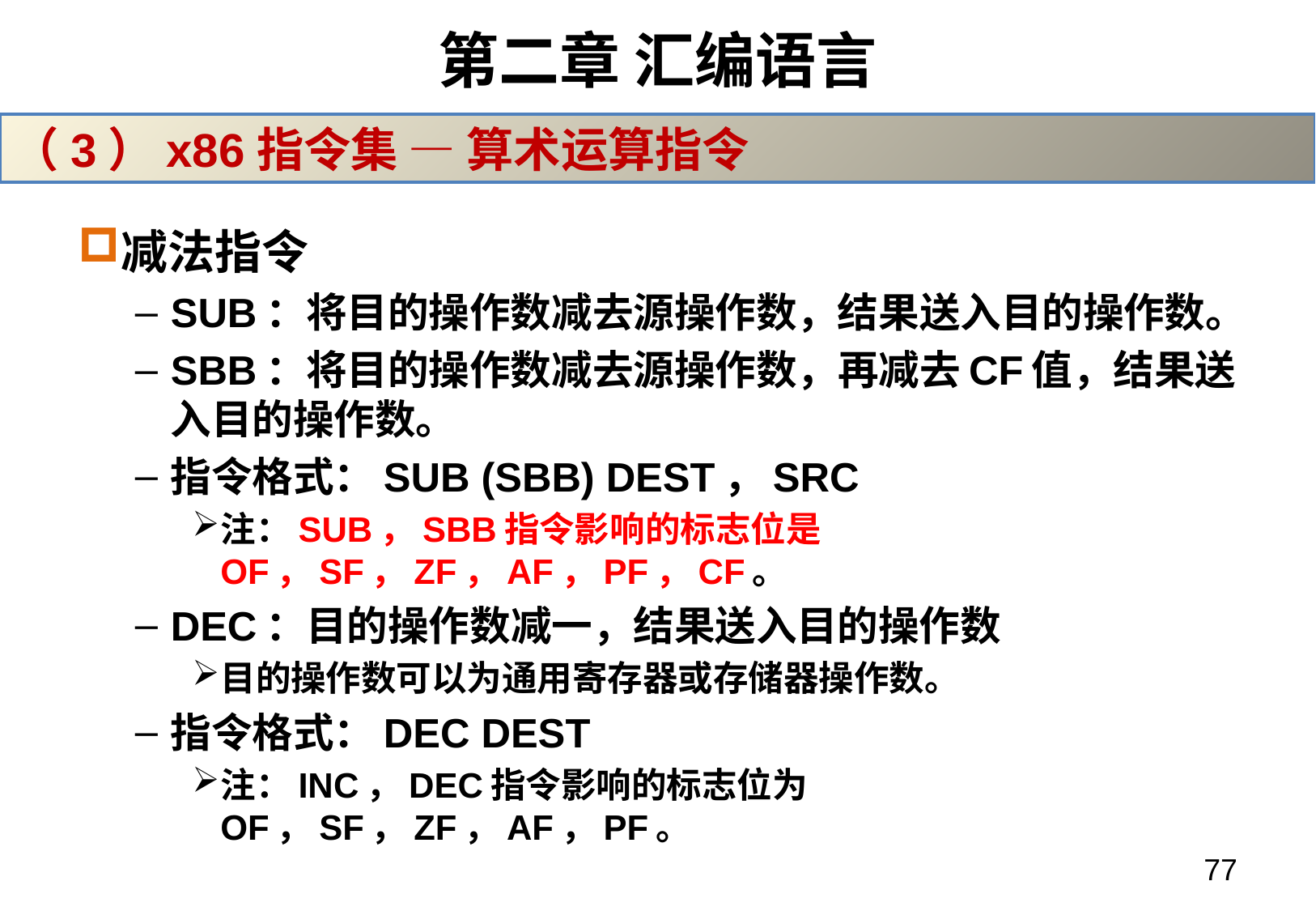

# 第二章 汇编语言
（3）x86指令集 — 算术运算指令
减法指令
SUB：将目的操作数减去源操作数，结果送入目的操作数。
SBB：将目的操作数减去源操作数，再减去CF值，结果送入目的操作数。
指令格式：SUB (SBB) DEST，SRC
注：SUB，SBB指令影响的标志位是OF，SF，ZF，AF，PF，CF。
DEC：目的操作数减一，结果送入目的操作数
目的操作数可以为通用寄存器或存储器操作数。
指令格式：DEC DEST
注：INC，DEC指令影响的标志位为OF，SF，ZF，AF，PF。
77